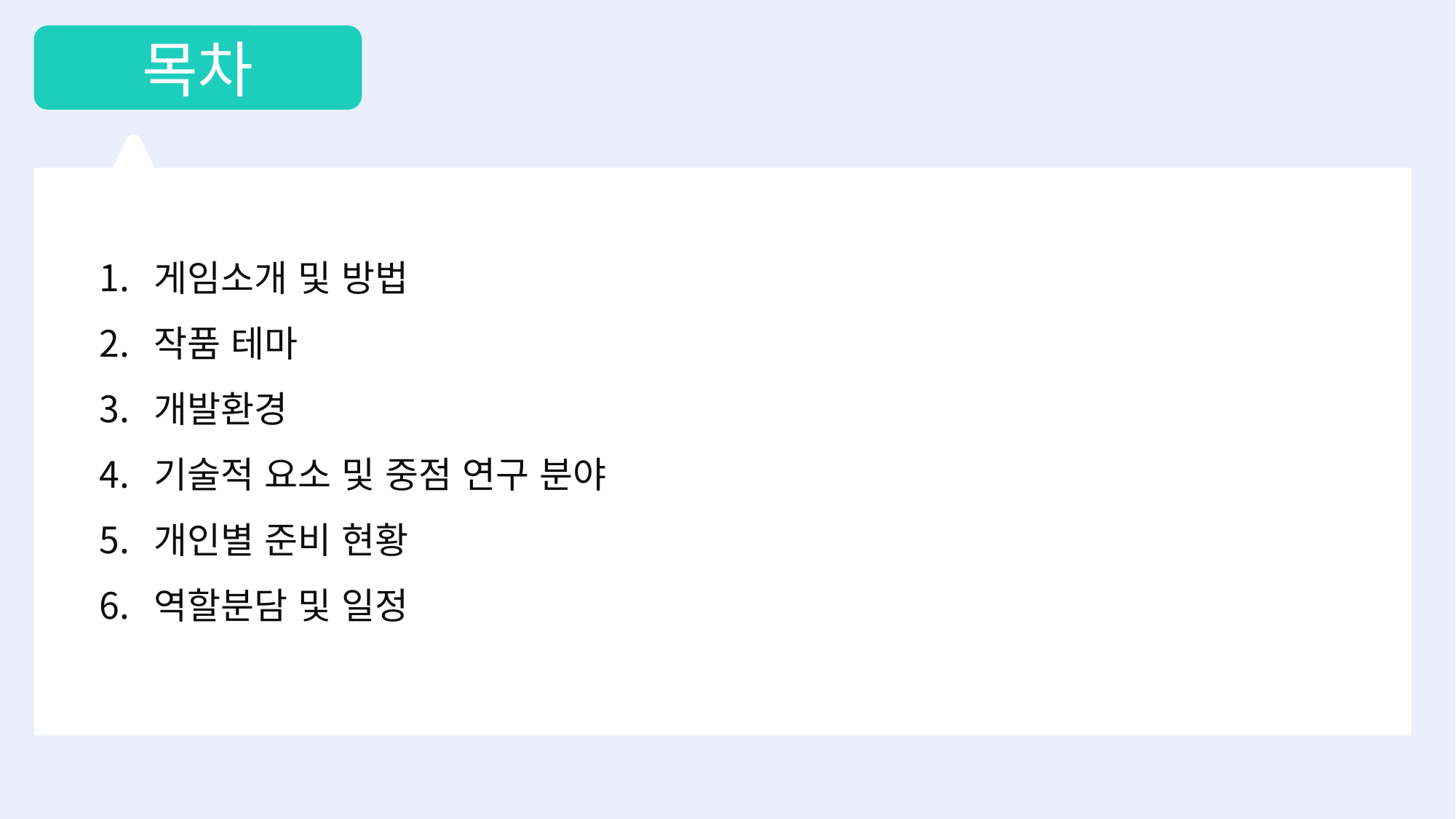

목차

게임소개 및 방법
작품 테마
개발환경
기술적 요소 및 중점 연구 분야
개인별 준비 현황
역할분담 및 일정